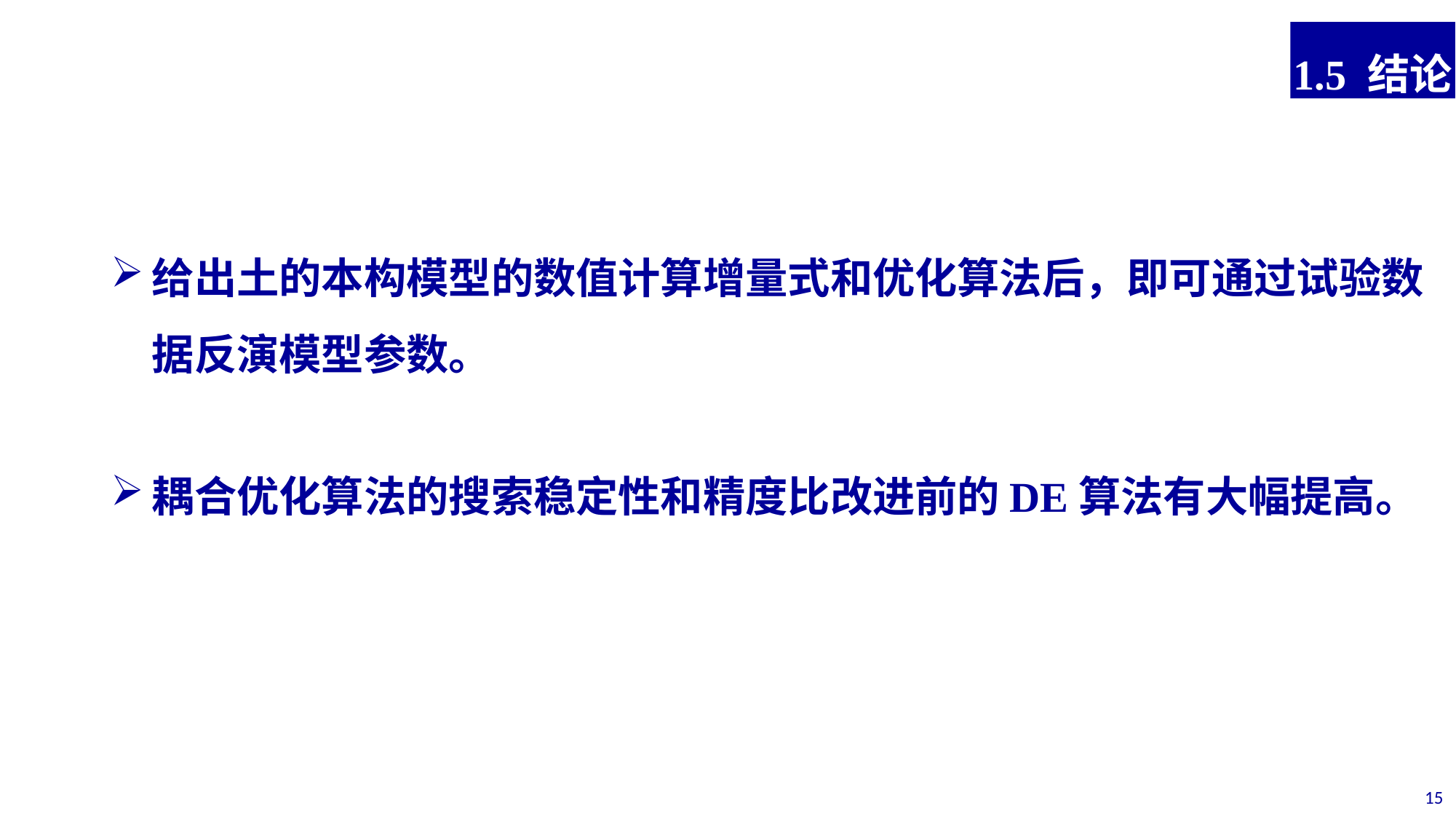

1.5 结论
给出土的本构模型的数值计算增量式和优化算法后，即可通过试验数据反演模型参数。
耦合优化算法的搜索稳定性和精度比改进前的DE算法有大幅提高。
15